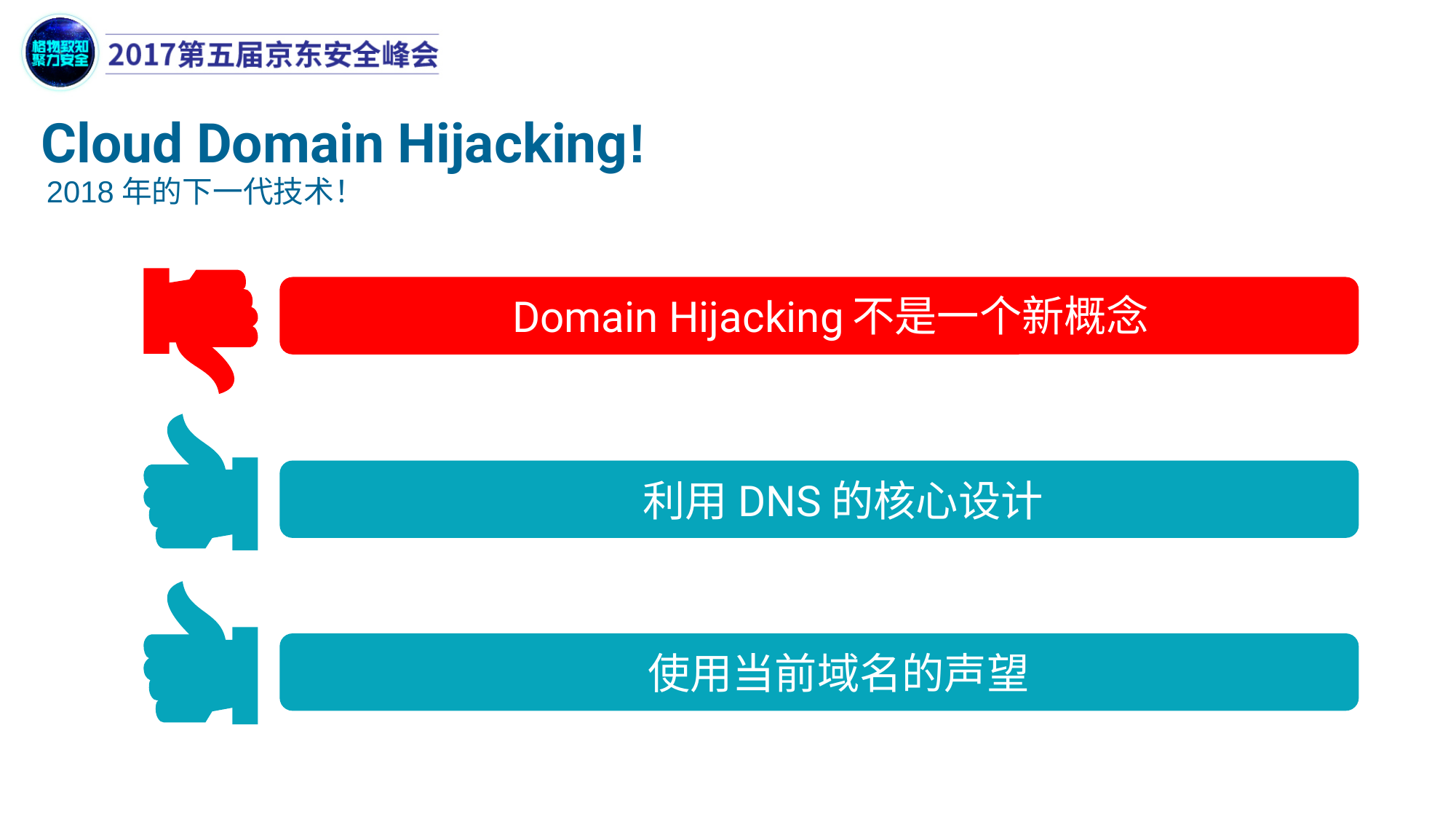

Cloud Domain Hijacking!
2018年的下一代技术！

		Domain Hijacking
不是一个新概念

    利用DNS的核心设计

   使用当前域名的声望